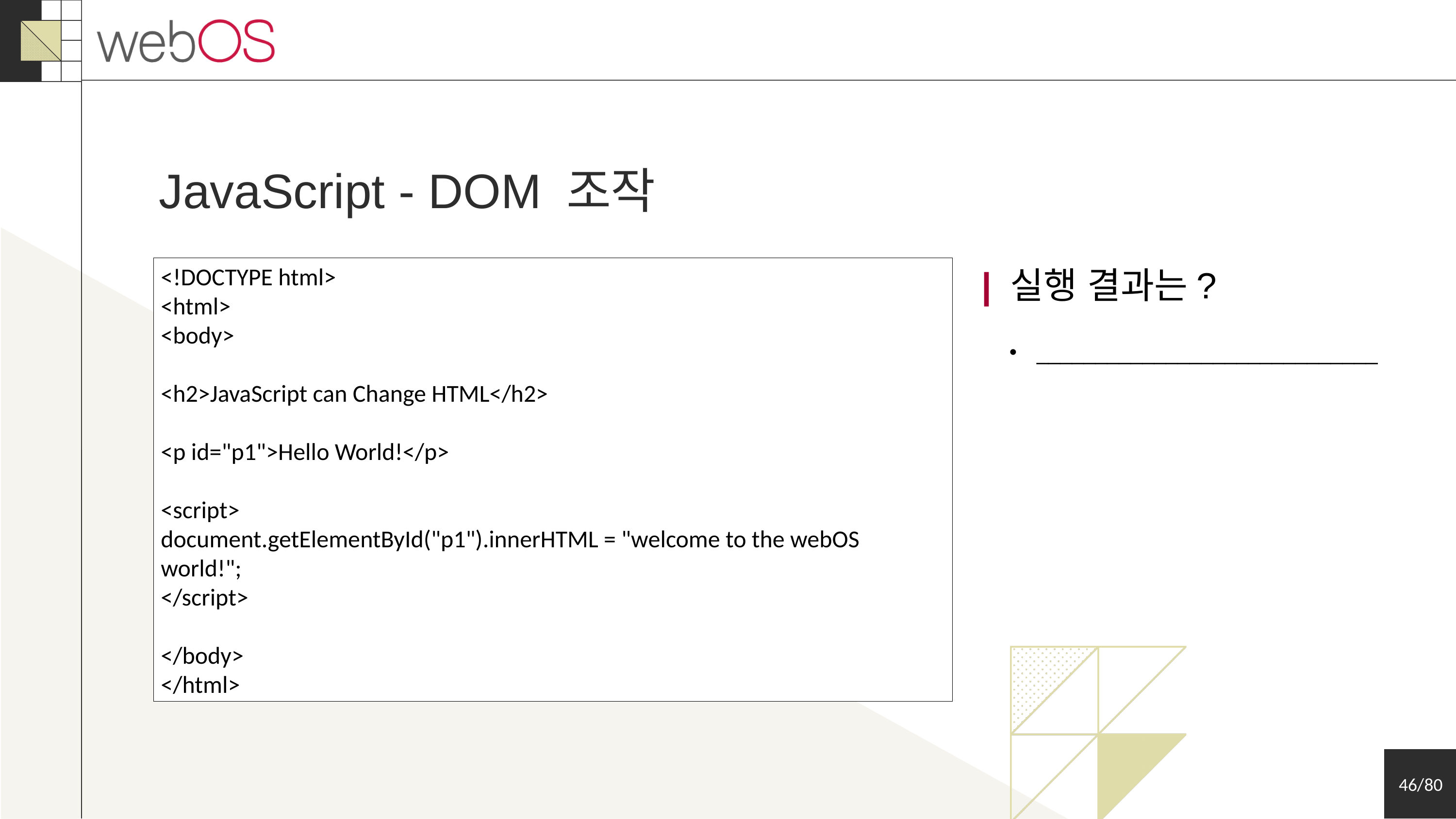

JavaScript - DOM 조작
<!DOCTYPE html>
<html>
<body>

<h2>JavaScript can Change HTML</h2>

<p id="p1">Hello World!</p>

<script>
document.getElementById("p1").innerHTML = "welcome to the webOS world!";
</script>

</body>
</html>
| 실행 결과는?
_____________________________

46/80